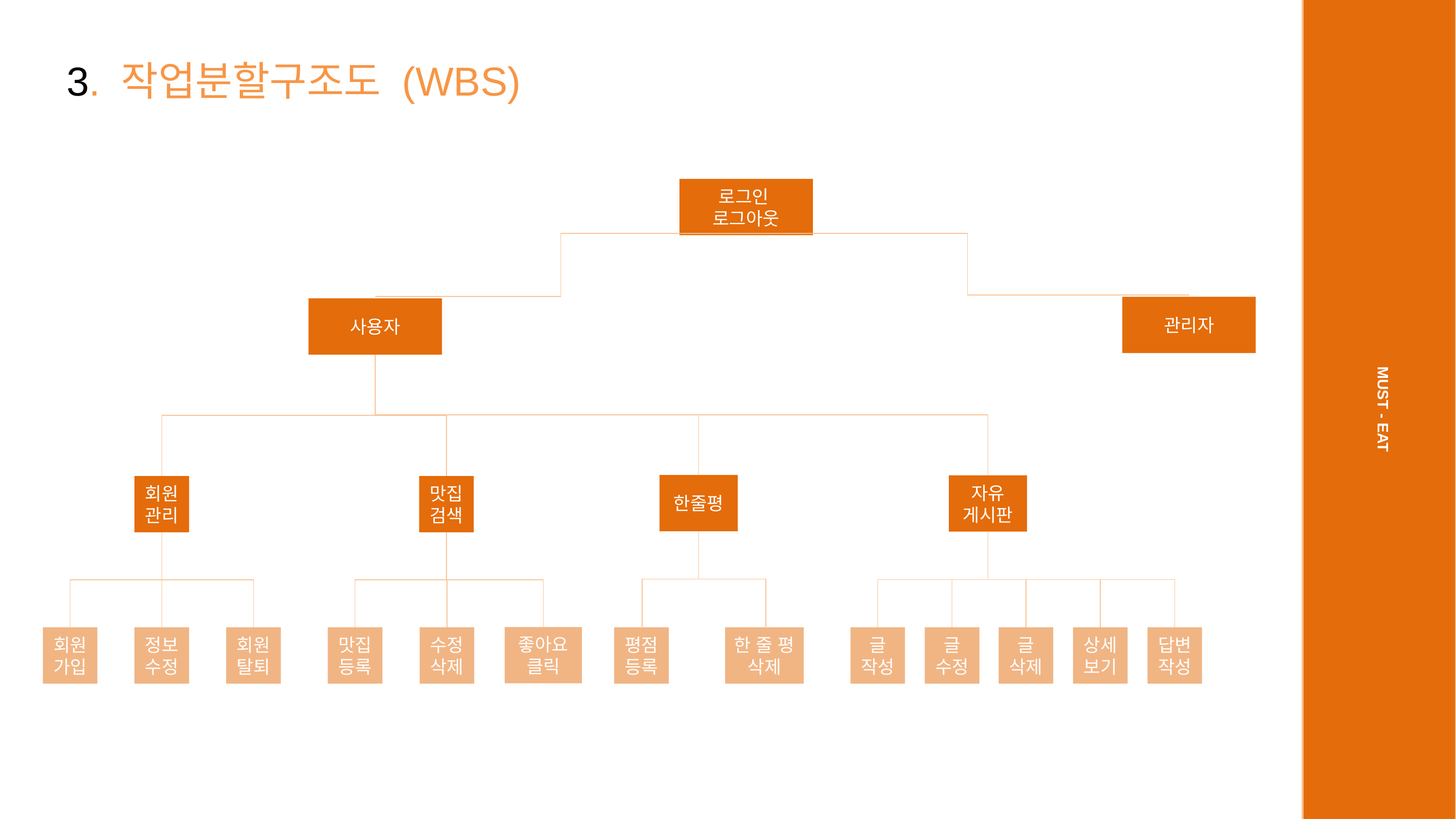

3. 작업분할구조도 (WBS)
로그인
로그아웃
관리자
사용자
MUST - EAT
한줄평
자유
게시판
회원관리
맛집 검색
좋아요
클릭
회원가입
정보수정
맛집 등록
수정
삭제
평점등록
한 줄 평 삭제
글
작성
글 수정
글 삭제
상세보기
답변작성
회원탈퇴